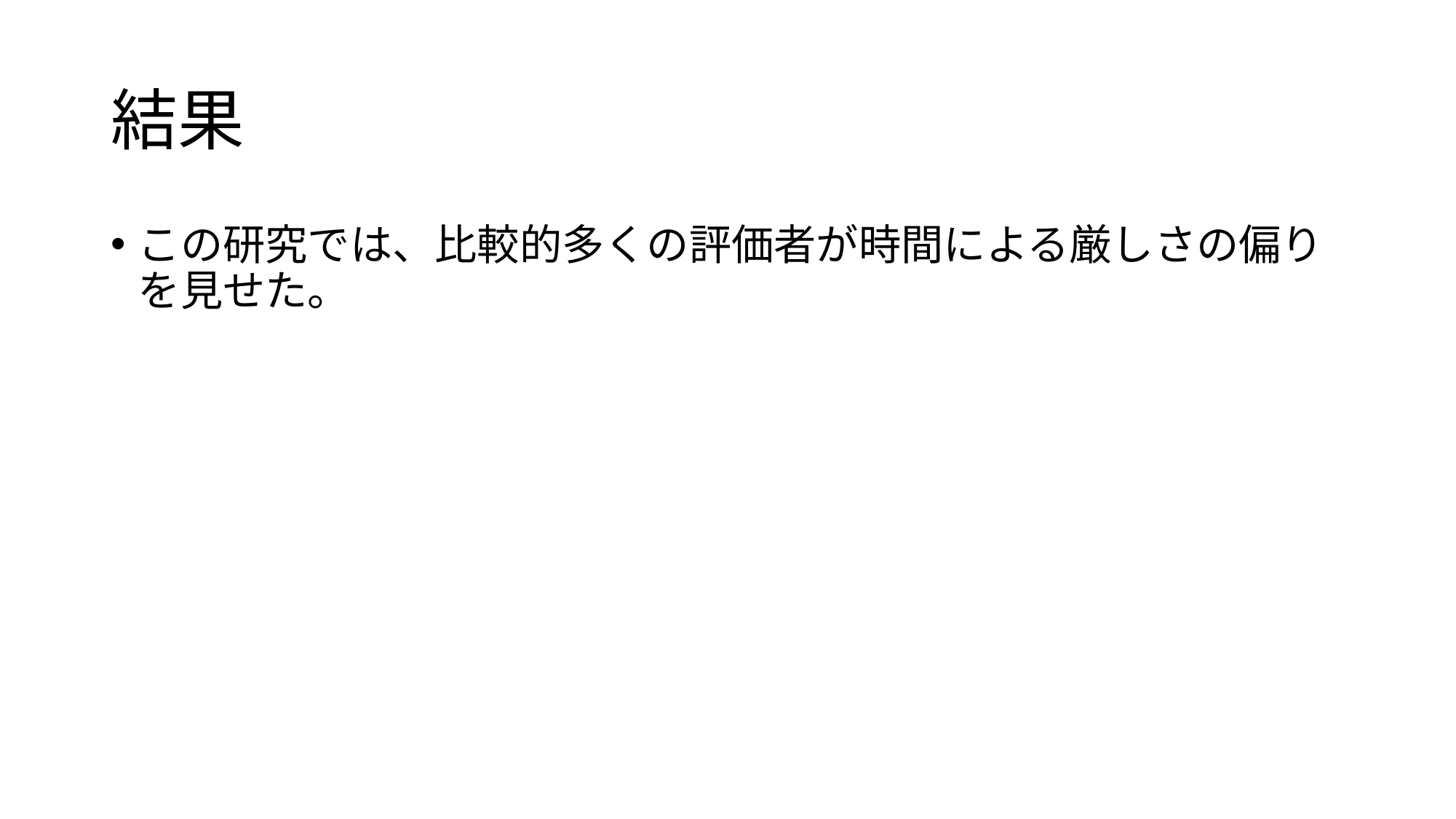

# 結果
この研究では、比較的多くの評価者が時間による厳しさの偏りを見せた。